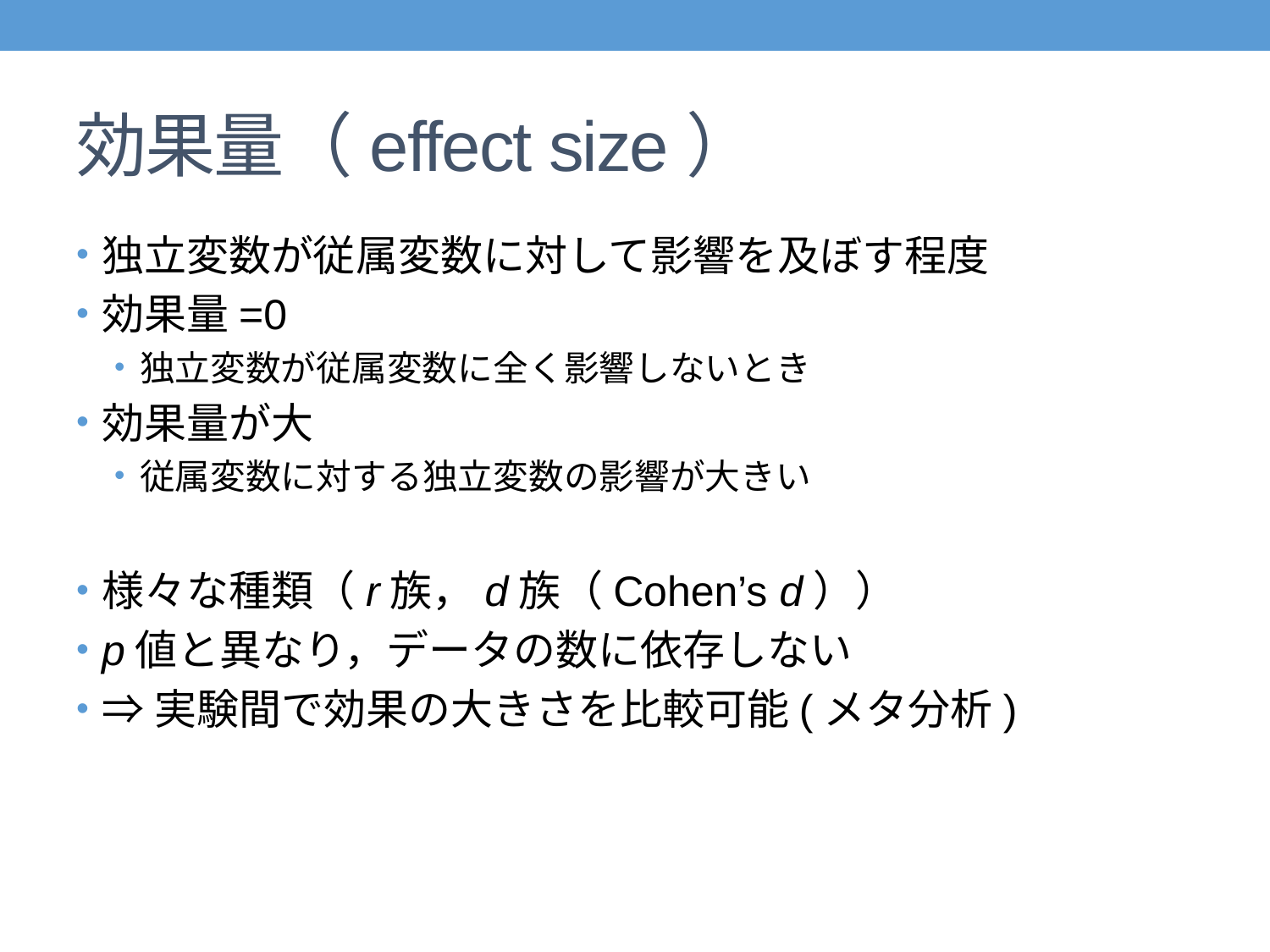

# 効果量（effect size）
独立変数が従属変数に対して影響を及ぼす程度
効果量=0
独立変数が従属変数に全く影響しないとき
効果量が大
従属変数に対する独立変数の影響が大きい

様々な種類（r族，d族（Cohen’s d））
p値と異なり，データの数に依存しない
⇒実験間で効果の大きさを比較可能(メタ分析)